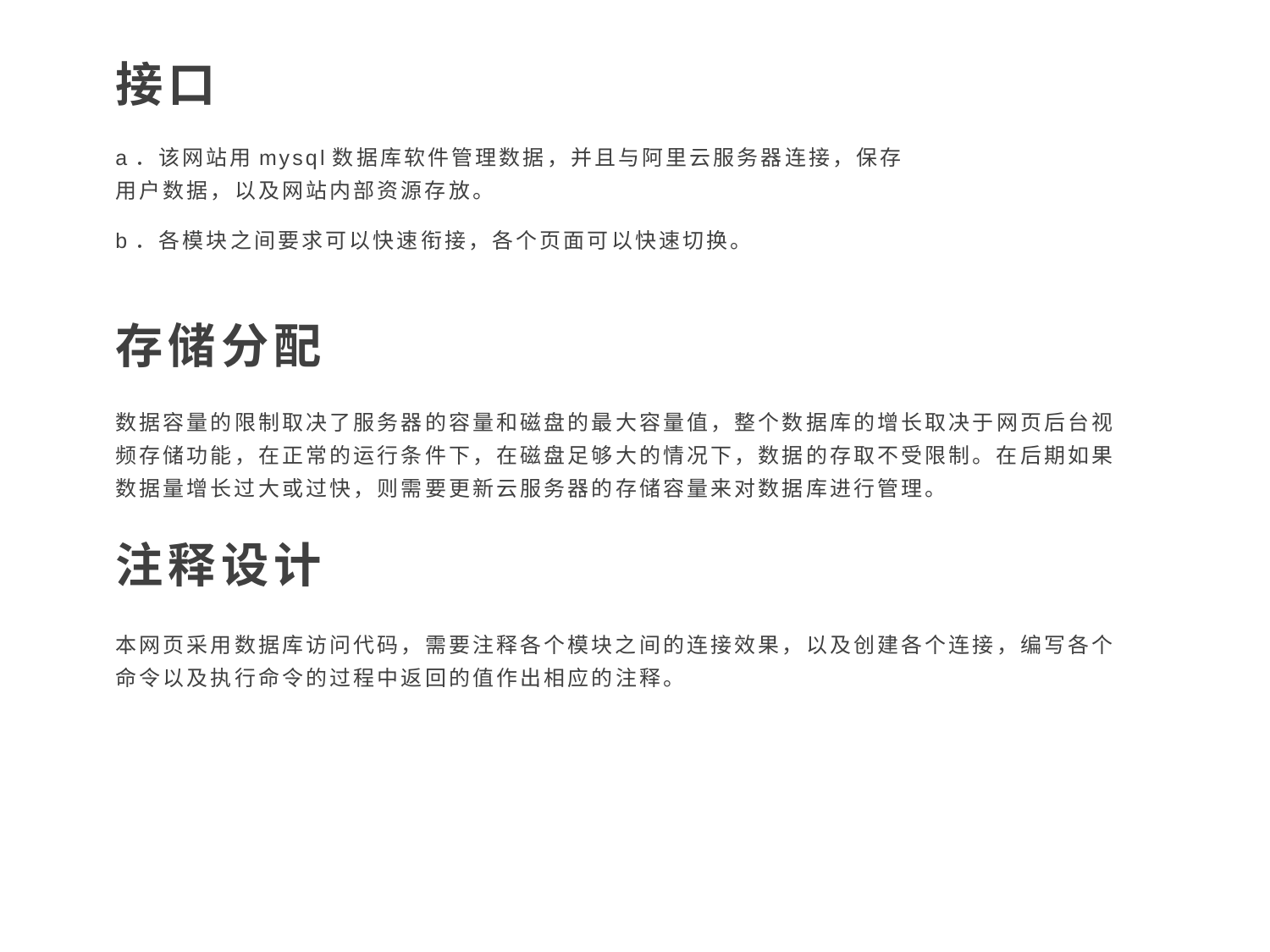

接口
a．该网站用mysql数据库软件管理数据，并且与阿里云服务器连接，保存用户数据，以及网站内部资源存放。
b．各模块之间要求可以快速衔接，各个页面可以快速切换。
存储分配
数据容量的限制取决了服务器的容量和磁盘的最大容量值，整个数据库的增长取决于网页后台视频存储功能，在正常的运行条件下，在磁盘足够大的情况下，数据的存取不受限制。在后期如果数据量增长过大或过快，则需要更新云服务器的存储容量来对数据库进行管理。
注释设计
本网页采用数据库访问代码，需要注释各个模块之间的连接效果，以及创建各个连接，编写各个命令以及执行命令的过程中返回的值作出相应的注释。